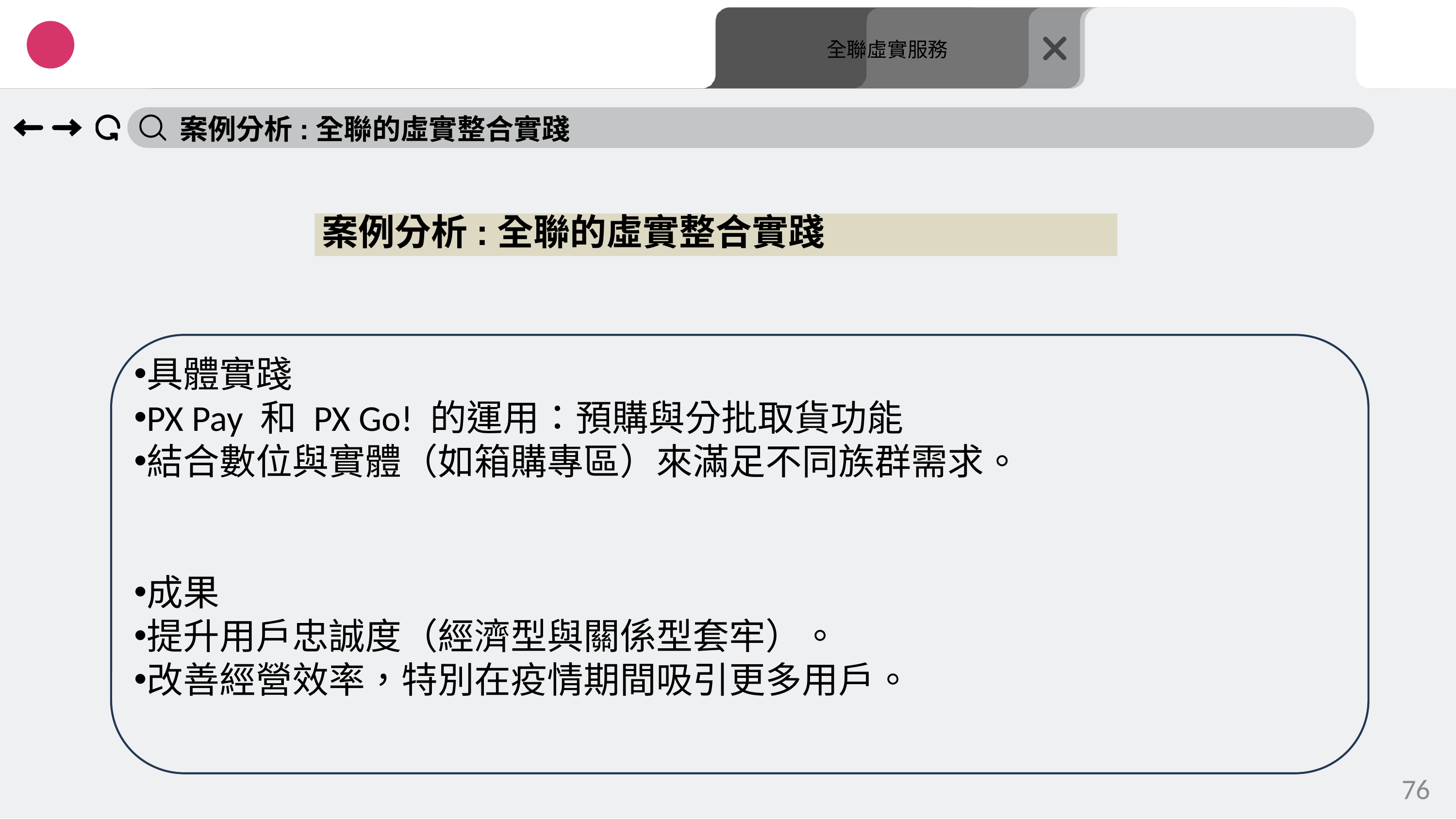

大數據分析
Title Page
Contents
共同點
全聯虛實服務

案例分析:全聯的虛實整合實踐

案例分析:全聯的虛實整合實踐

具體實踐
PX Pay 和 PX Go! 的運用：預購與分批取貨功能
結合數位與實體（如箱購專區）來滿足不同族群需求。

成果
提升用戶忠誠度（經濟型與關係型套牢）。
改善經營效率，特別在疫情期間吸引更多用戶。
76